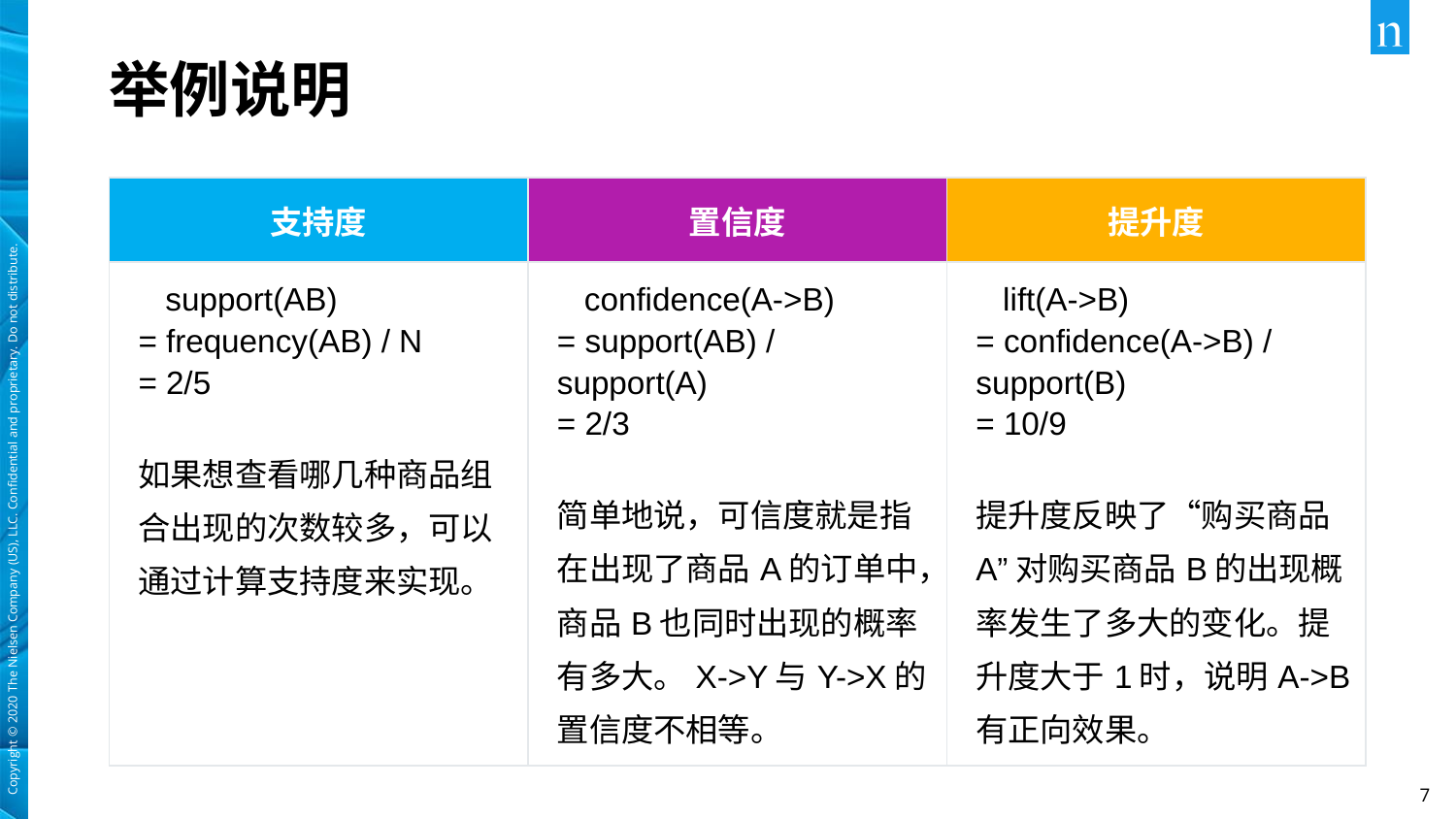

# 举例说明
| 支持度 | 置信度 | 提升度 |
| --- | --- | --- |
| support(AB) = frequency(AB) / N = 2/5 如果想查看哪几种商品组合出现的次数较多，可以通过计算支持度来实现。 | confidence(A->B) = support(AB) / support(A) = 2/3 简单地说，可信度就是指在出现了商品A的订单中，商品B也同时出现的概率有多大。X->Y与Y->X的置信度不相等。 | lift(A->B) = confidence(A->B) / support(B) = 10/9 提升度反映了“购买商品A”对购买商品B的出现概率发生了多大的变化。提升度大于1时，说明A->B有正向效果。 |